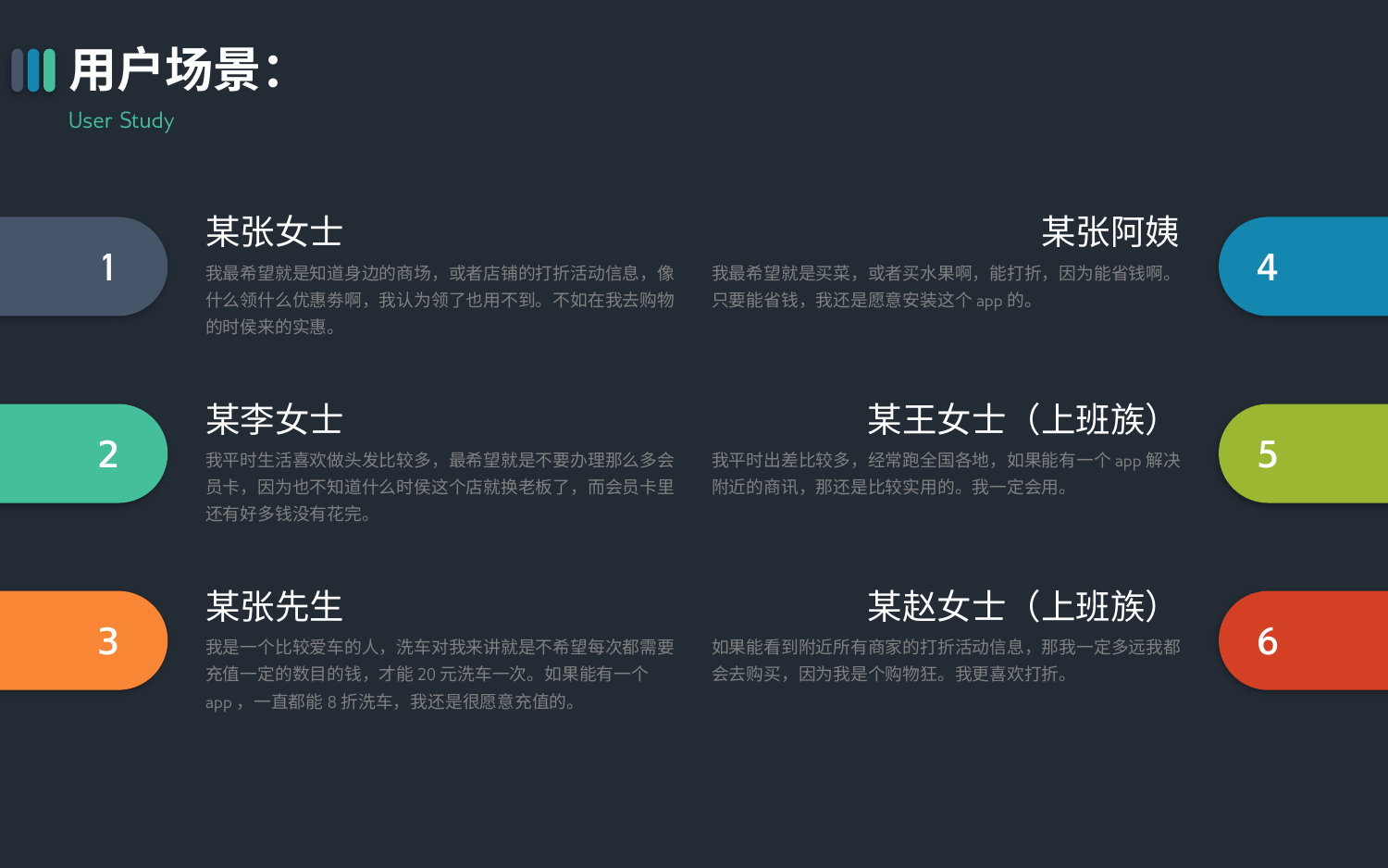

用户场景：
User Study
某张女士
某张阿姨
1
4
我最希望就是知道身边的商场，或者店铺的打折活动信息，像什么领什么优惠劵啊，我认为领了也用不到。不如在我去购物的时侯来的实惠。
我最希望就是买菜，或者买水果啊，能打折，因为能省钱啊。只要能省钱，我还是愿意安装这个app的。
某李女士
某王女士（上班族）
2
5
我平时生活喜欢做头发比较多，最希望就是不要办理那么多会员卡，因为也不知道什么时侯这个店就换老板了，而会员卡里还有好多钱没有花完。
我平时出差比较多，经常跑全国各地，如果能有一个app解决附近的商讯，那还是比较实用的。我一定会用。
某张先生
某赵女士（上班族）
3
6
我是一个比较爱车的人，洗车对我来讲就是不希望每次都需要充值一定的数目的钱，才能20元洗车一次。如果能有一个app，一直都能8折洗车，我还是很愿意充值的。
如果能看到附近所有商家的打折活动信息，那我一定多远我都会去购买，因为我是个购物狂。我更喜欢打折。